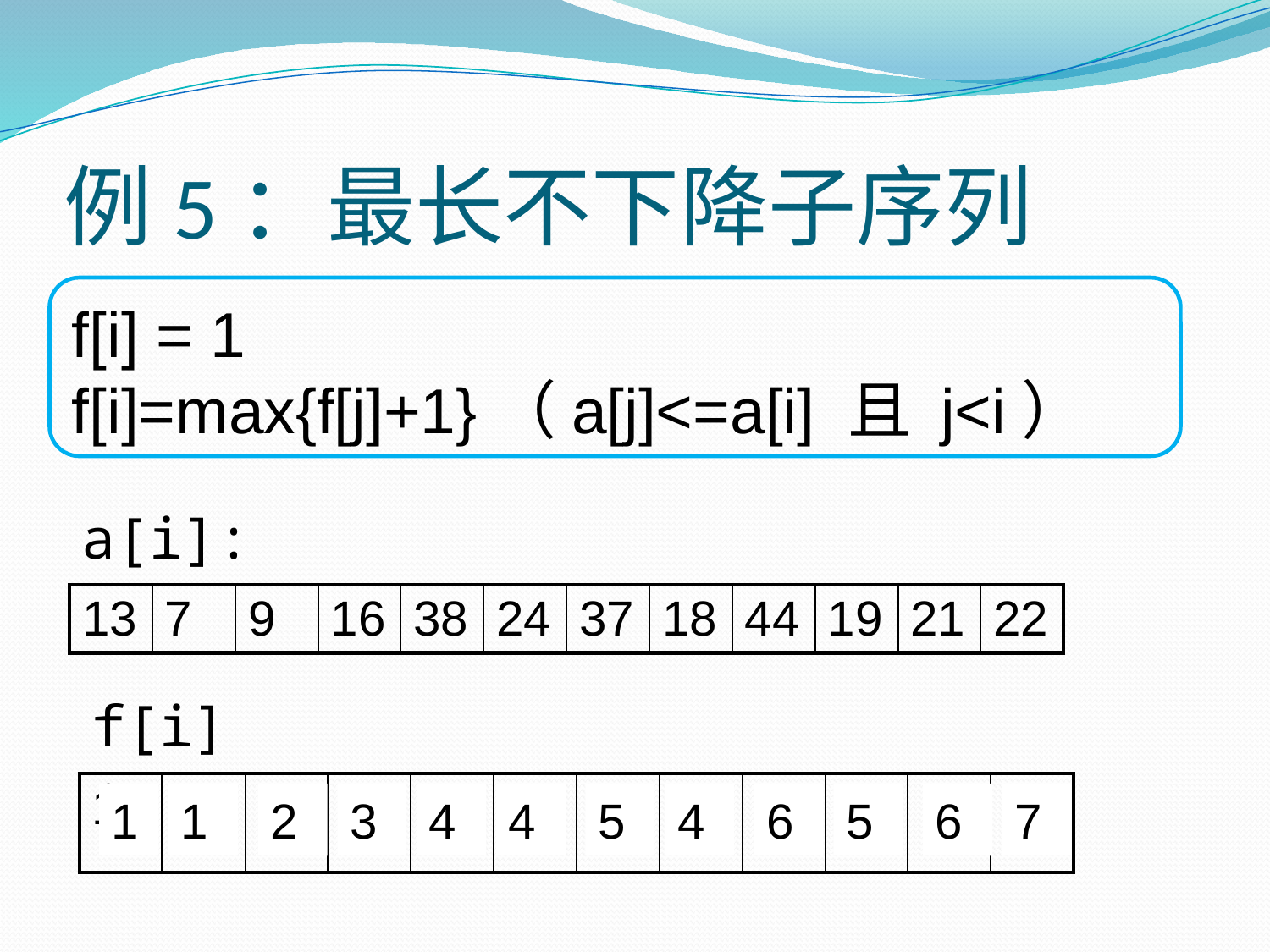

# 例5：最长不下降子序列

f[i] = 1
f[i]=max{f[j]+1}（a[j]<=a[i] 且 j<i）
a[i]:
| 13 | 7 | 9 | 16 | 38 | 24 | 37 | 18 | 44 | 19 | 21 | 22 |
| --- | --- | --- | --- | --- | --- | --- | --- | --- | --- | --- | --- |
f[i]:
| 1 | 1 | 1 | 1 | 1 | 1 | 1 | 1 | 1 | 1 | 1 | 1 |
| --- | --- | --- | --- | --- | --- | --- | --- | --- | --- | --- | --- |
1
1
2
3
4
4
5
4
6
5
6
7